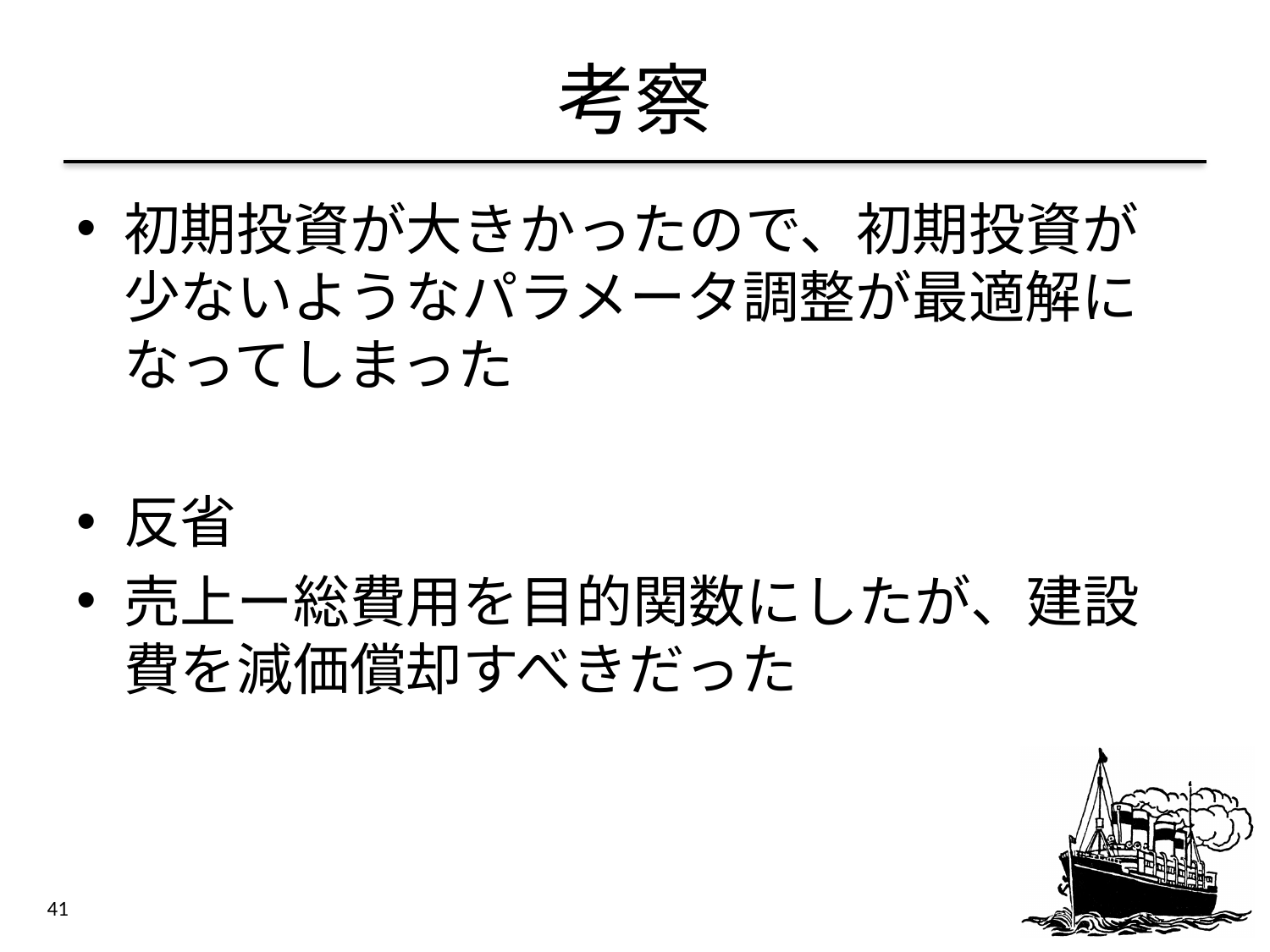

# 考察
初期投資が大きかったので、初期投資が少ないようなパラメータ調整が最適解になってしまった

反省
売上ー総費用を目的関数にしたが、建設費を減価償却すべきだった
41